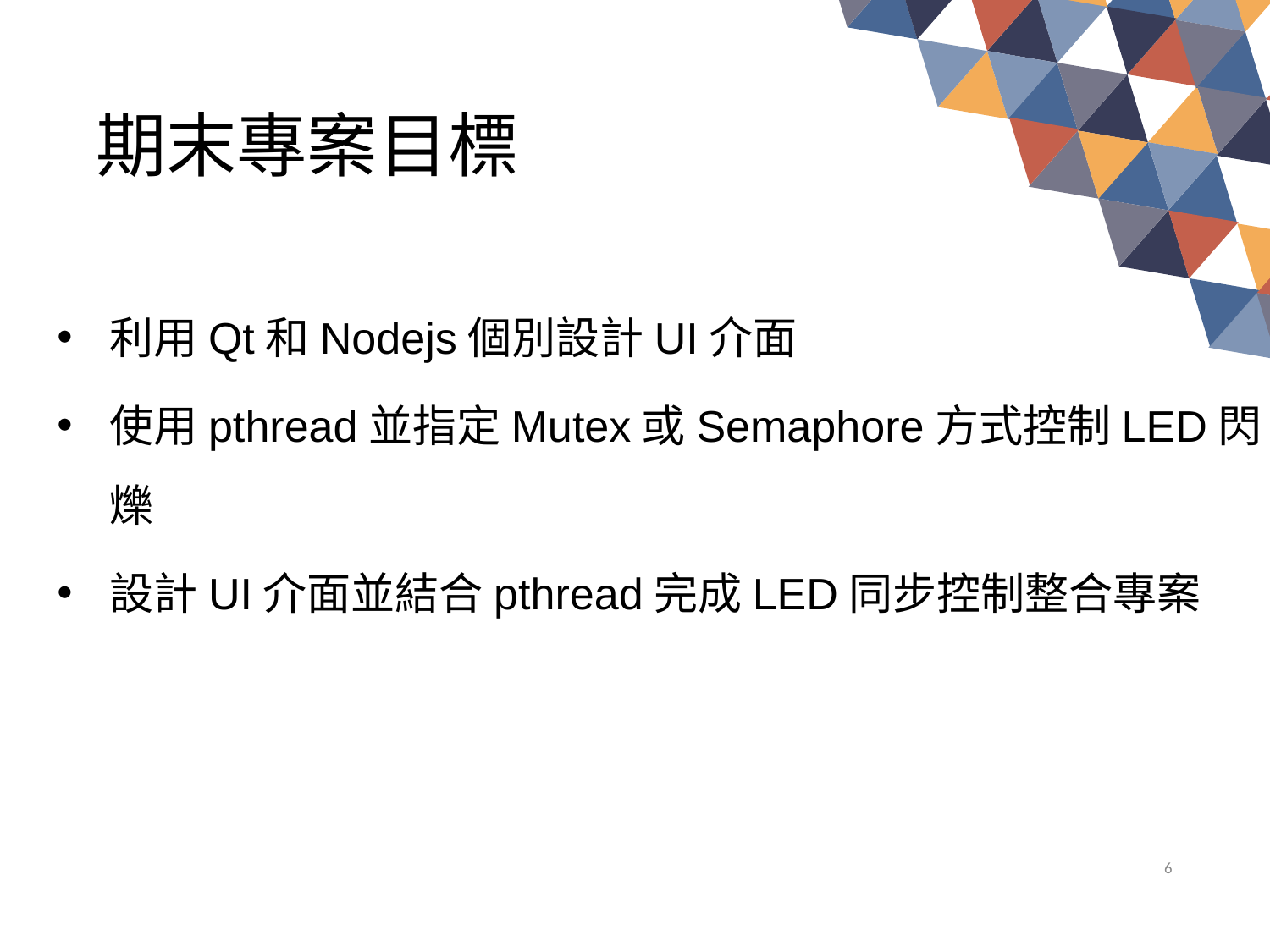

# 期末專案目標
利用Qt和Nodejs個別設計UI介面
使用pthread並指定Mutex或Semaphore方式控制LED閃爍
設計UI介面並結合pthread完成LED同步控制整合專案
6